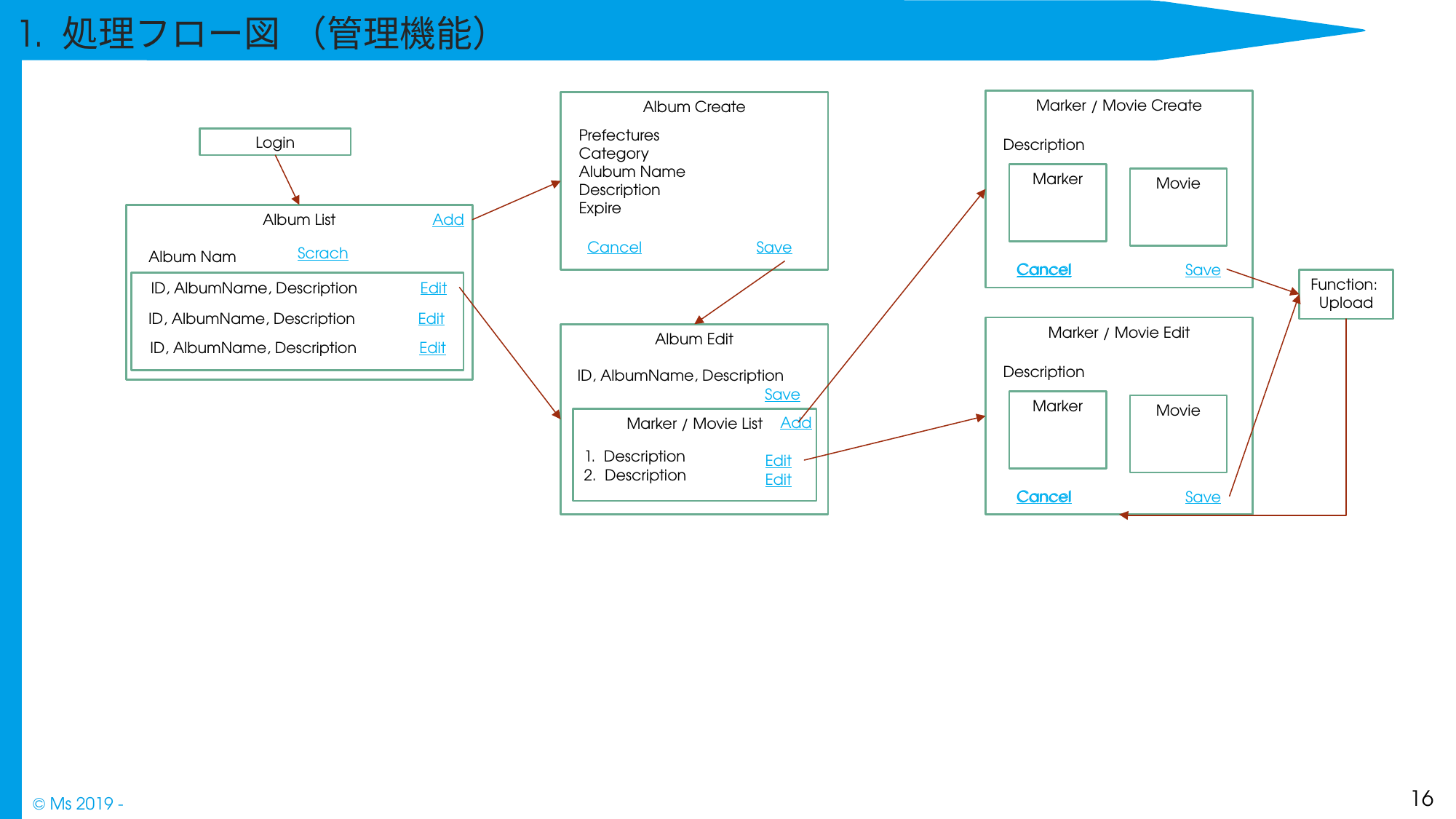

# 1. 処理フロー図 （管理機能）
Marker / Movie Create
Album Create
Prefectures
Category
Alubum Name
Description
Expire
Login
Description
Marker
Movie
Add
Album List
Cancel
Save
Scrach
Album Nam
Cancel
Cancel
Save
Function:  Upload

ID, AlbumName, Description
Edit
ID, AlbumName, Description
Edit
Marker / Movie Edit
Album Edit
ID, AlbumName, Description
Edit
Description
ID, AlbumName, Description
Save
Marker
Movie
Add
Marker / Movie List
1.  Description
Edit
2.  Description
Edit
Cancel
Cancel
Save
16